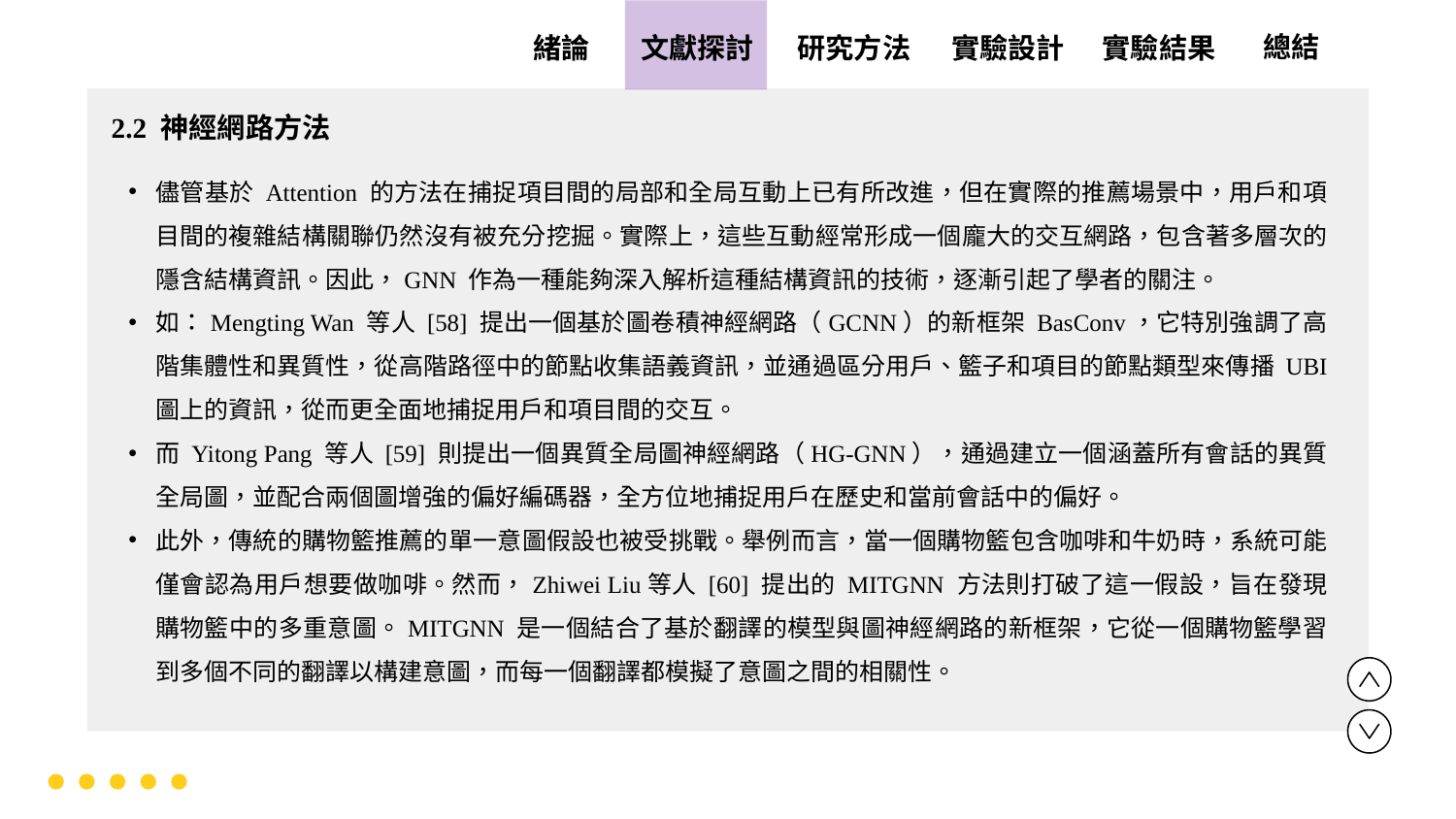

實驗設計
實驗結果
文獻探討
總結
緒論
研究方法
2.2 神經網路方法
儘管基於 Attention 的方法在捕捉項目間的局部和全局互動上已有所改進，但在實際的推薦場景中，用戶和項目間的複雜結構關聯仍然沒有被充分挖掘。實際上，這些互動經常形成一個龐大的交互網路，包含著多層次的隱含結構資訊。因此，GNN 作為一種能夠深入解析這種結構資訊的技術，逐漸引起了學者的關注。
如：Mengting Wan 等人 [58] 提出一個基於圖卷積神經網路（GCNN）的新框架 BasConv，它特別強調了高階集體性和異質性，從高階路徑中的節點收集語義資訊，並通過區分用戶、籃子和項目的節點類型來傳播 UBI 圖上的資訊，從而更全面地捕捉用戶和項目間的交互。
而 Yitong Pang 等人 [59] 則提出一個異質全局圖神經網路（HG-GNN），通過建立一個涵蓋所有會話的異質全局圖，並配合兩個圖增強的偏好編碼器，全方位地捕捉用戶在歷史和當前會話中的偏好。
此外，傳統的購物籃推薦的單一意圖假設也被受挑戰。舉例而言，當一個購物籃包含咖啡和牛奶時，系統可能僅會認為用戶想要做咖啡。然而，Zhiwei Liu等人 [60] 提出的 MITGNN 方法則打破了這一假設，旨在發現購物籃中的多重意圖。MITGNN 是一個結合了基於翻譯的模型與圖神經網路的新框架，它從一個購物籃學習到多個不同的翻譯以構建意圖，而每一個翻譯都模擬了意圖之間的相關性。